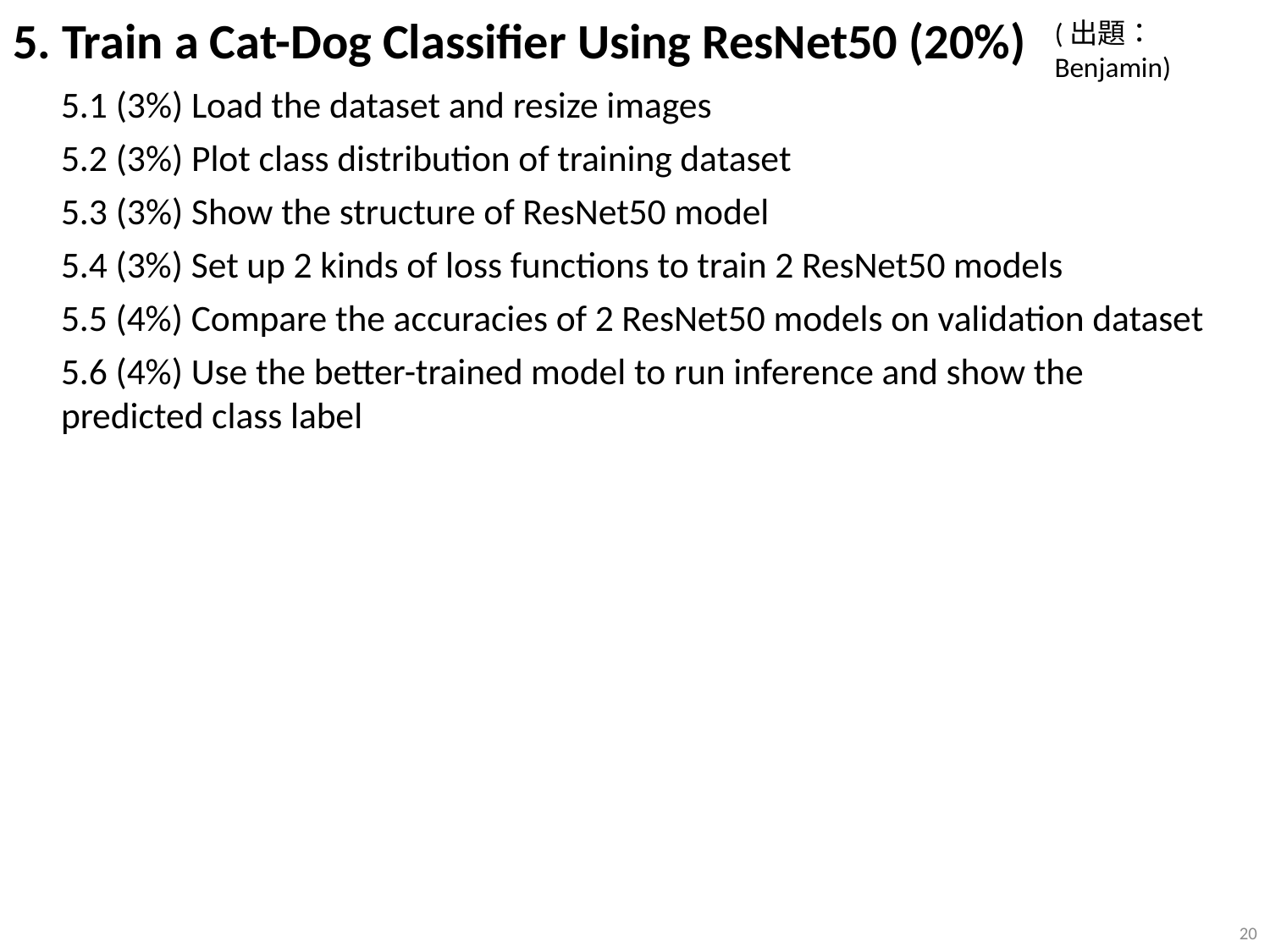

5. Train a Cat-Dog Classifier Using ResNet50 (20%)
(出題：Benjamin)
5.1 (3%) Load the dataset and resize images
5.2 (3%) Plot class distribution of training dataset
5.3 (3%) Show the structure of ResNet50 model
5.4 (3%) Set up 2 kinds of loss functions to train 2 ResNet50 models
5.5 (4%) Compare the accuracies of 2 ResNet50 models on validation dataset
5.6 (4%) Use the better-trained model to run inference and show the predicted class label
20